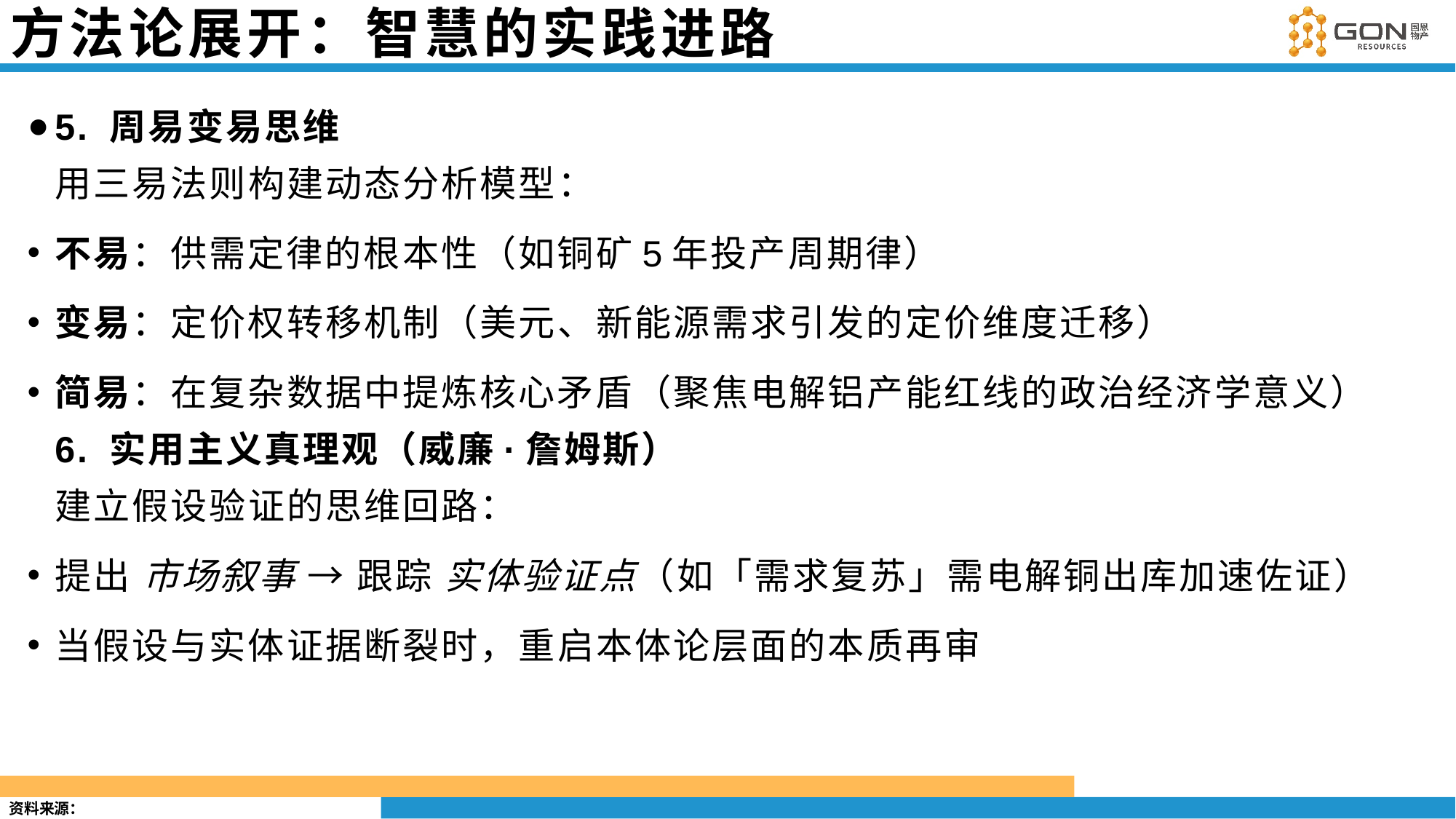

# 方法论展开：智慧的实践进路
5. 周易变易思维
用三易法则构建动态分析模型：
不易：供需定律的根本性（如铜矿5年投产周期律）
变易：定价权转移机制（美元、新能源需求引发的定价维度迁移）
简易：在复杂数据中提炼核心矛盾（聚焦电解铝产能红线的政治经济学意义）
6. 实用主义真理观（威廉·詹姆斯）
建立假设验证的思维回路：
提出 市场叙事 → 跟踪 实体验证点（如「需求复苏」需电解铜出库加速佐证）
当假设与实体证据断裂时，重启本体论层面的本质再审